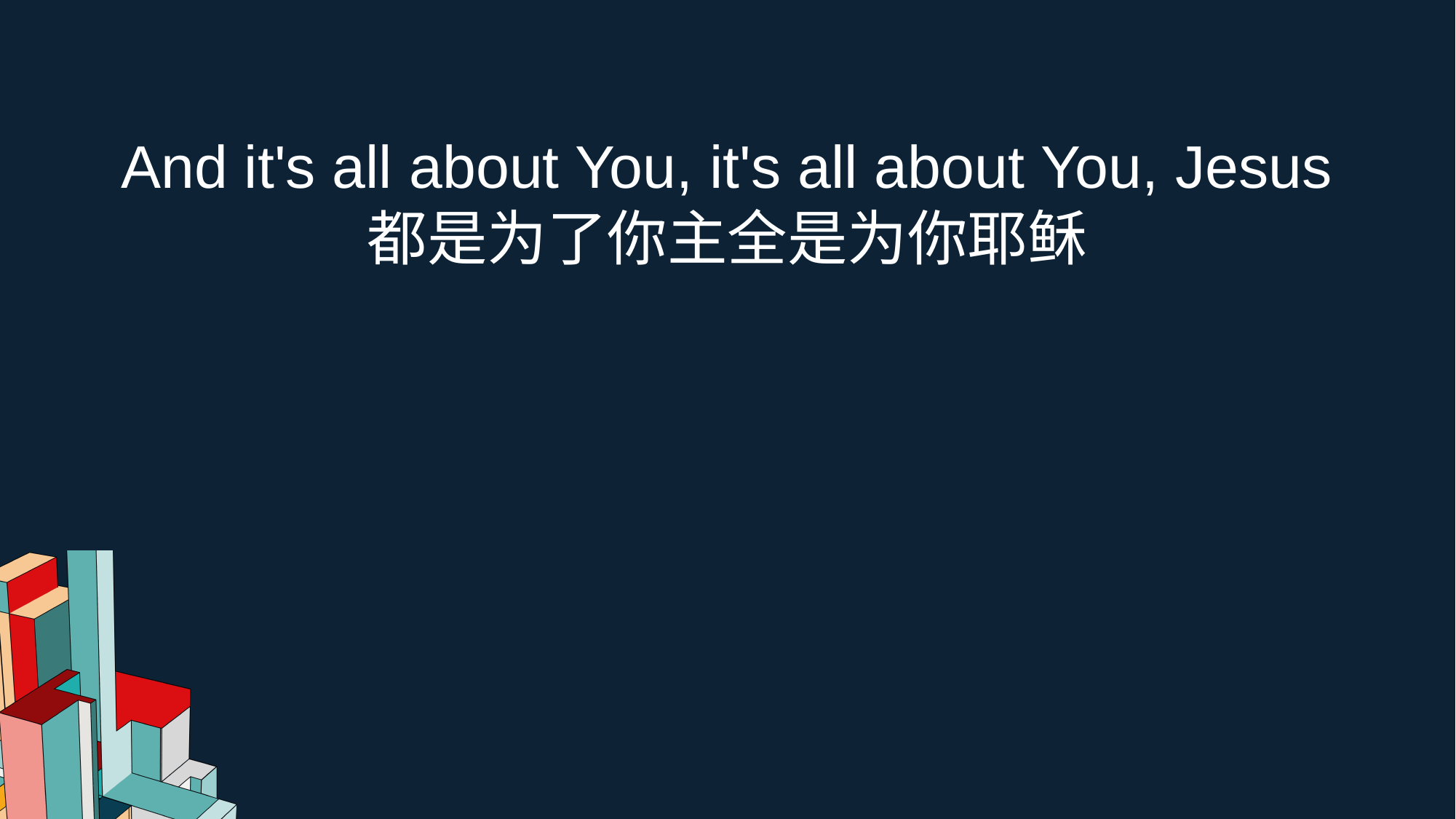

And it's all about You, it's all about You, Jesus
都是为了你主全是为你耶稣